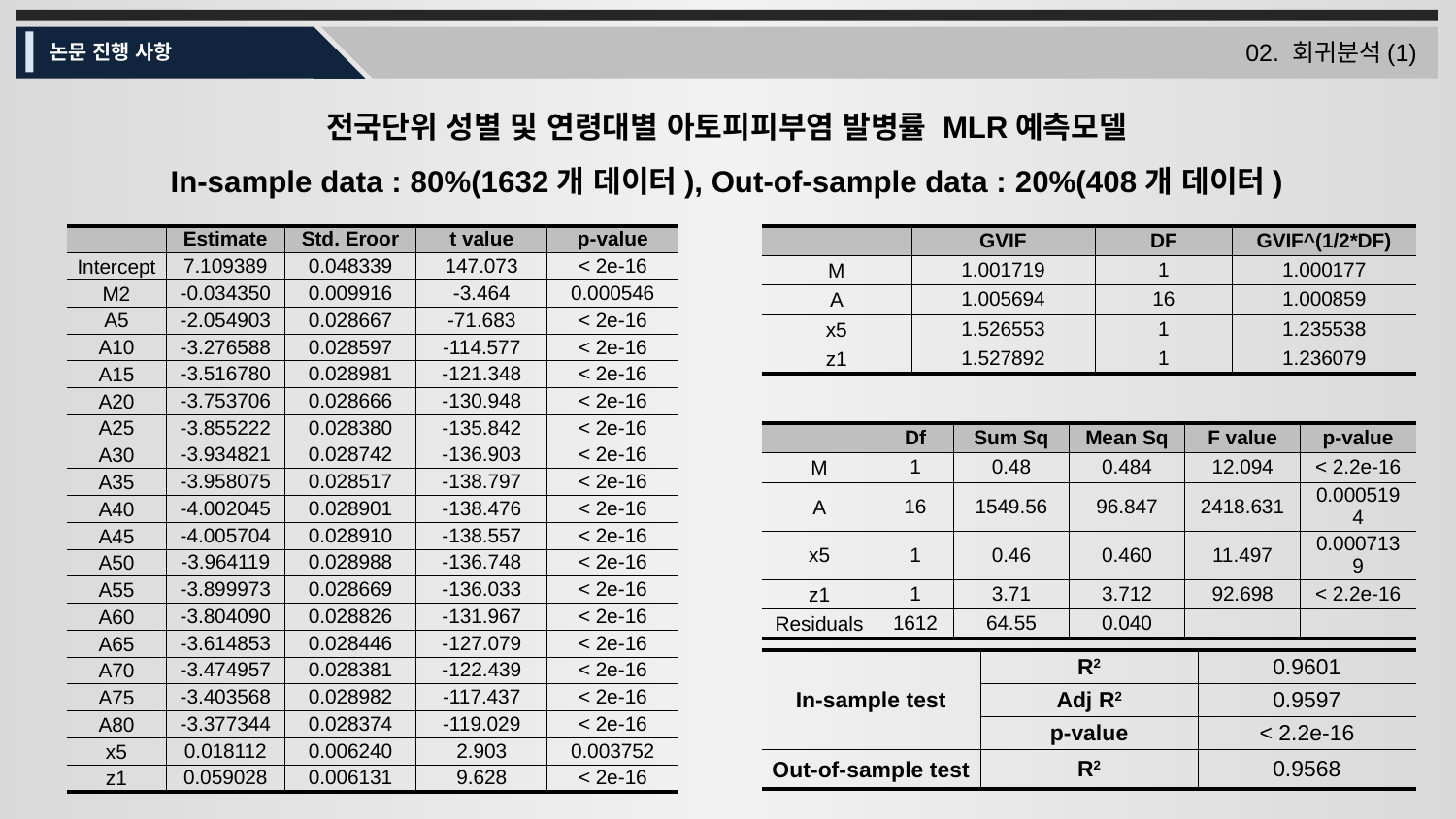

02. 회귀분석(1)

논문 진행 사항
전국단위 성별 및 연령대별 아토피피부염 발병률 MLR예측모델
In-sample data : 80%(1632개 데이터), Out-of-sample data : 20%(408개 데이터)
|  | GVIF | DF | GVIF^(1/2\*DF) |
| --- | --- | --- | --- |
| M | 1.001719 | 1 | 1.000177 |
| A | 1.005694 | 16 | 1.000859 |
| x5 | 1.526553 | 1 | 1.235538 |
| z1 | 1.527892 | 1 | 1.236079 |
|  | Estimate | Std. Eroor | t value | p-value |
| --- | --- | --- | --- | --- |
| Intercept | 7.109389 | 0.048339 | 147.073 | < 2e-16 |
| M2 | -0.034350 | 0.009916 | -3.464 | 0.000546 |
| A5 | -2.054903 | 0.028667 | -71.683 | < 2e-16 |
| A10 | -3.276588 | 0.028597 | -114.577 | < 2e-16 |
| A15 | -3.516780 | 0.028981 | -121.348 | < 2e-16 |
| A20 | -3.753706 | 0.028666 | -130.948 | < 2e-16 |
| A25 | -3.855222 | 0.028380 | -135.842 | < 2e-16 |
| A30 | -3.934821 | 0.028742 | -136.903 | < 2e-16 |
| A35 | -3.958075 | 0.028517 | -138.797 | < 2e-16 |
| A40 | -4.002045 | 0.028901 | -138.476 | < 2e-16 |
| A45 | -4.005704 | 0.028910 | -138.557 | < 2e-16 |
| A50 | -3.964119 | 0.028988 | -136.748 | < 2e-16 |
| A55 | -3.899973 | 0.028669 | -136.033 | < 2e-16 |
| A60 | -3.804090 | 0.028826 | -131.967 | < 2e-16 |
| A65 | -3.614853 | 0.028446 | -127.079 | < 2e-16 |
| A70 | -3.474957 | 0.028381 | -122.439 | < 2e-16 |
| A75 | -3.403568 | 0.028982 | -117.437 | < 2e-16 |
| A80 | -3.377344 | 0.028374 | -119.029 | < 2e-16 |
| x5 | 0.018112 | 0.006240 | 2.903 | 0.003752 |
| z1 | 0.059028 | 0.006131 | 9.628 | < 2e-16 |
|  | Df | Sum Sq | Mean Sq | F value | p-value |
| --- | --- | --- | --- | --- | --- |
| M | 1 | 0.48 | 0.484 | 12.094 | < 2.2e-16 |
| A | 16 | 1549.56 | 96.847 | 2418.631 | 0.0005194 |
| x5 | 1 | 0.46 | 0.460 | 11.497 | 0.0007139 |
| z1 | 1 | 3.71 | 3.712 | 92.698 | < 2.2e-16 |
| Residuals | 1612 | 64.55 | 0.040 |  |  |
| In-sample test | R2 | 0.9601 |
| --- | --- | --- |
|  | Adj R2 | 0.9597 |
|  | p-value | < 2.2e-16 |
| Out-of-sample test | R2 | 0.9568 |